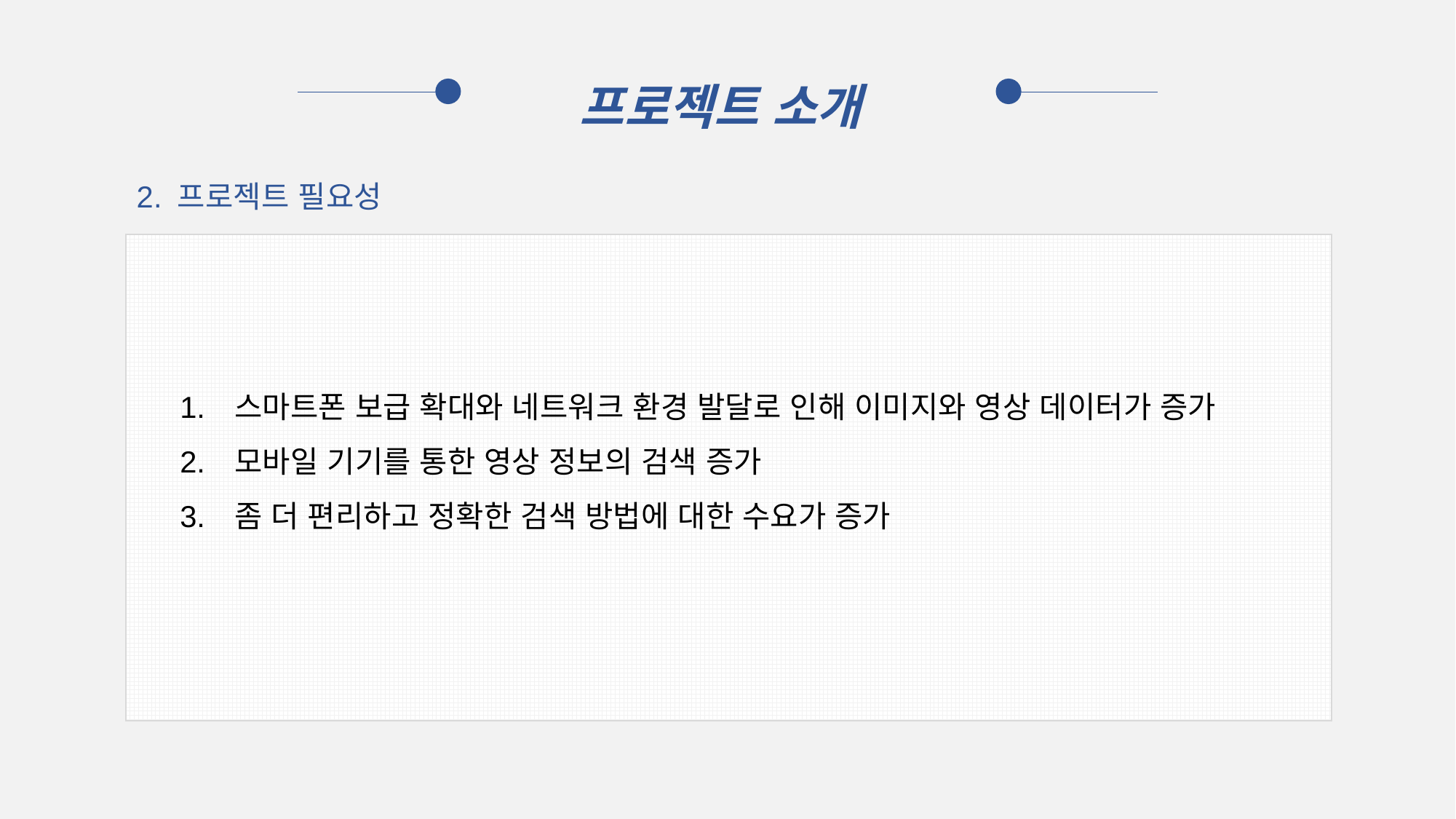

프로젝트 소개

2. 프로젝트 필요성

스마트폰 보급 확대와 네트워크 환경 발달로 인해 이미지와 영상 데이터가 증가
모바일 기기를 통한 영상 정보의 검색 증가
좀 더 편리하고 정확한 검색 방법에 대한 수요가 증가